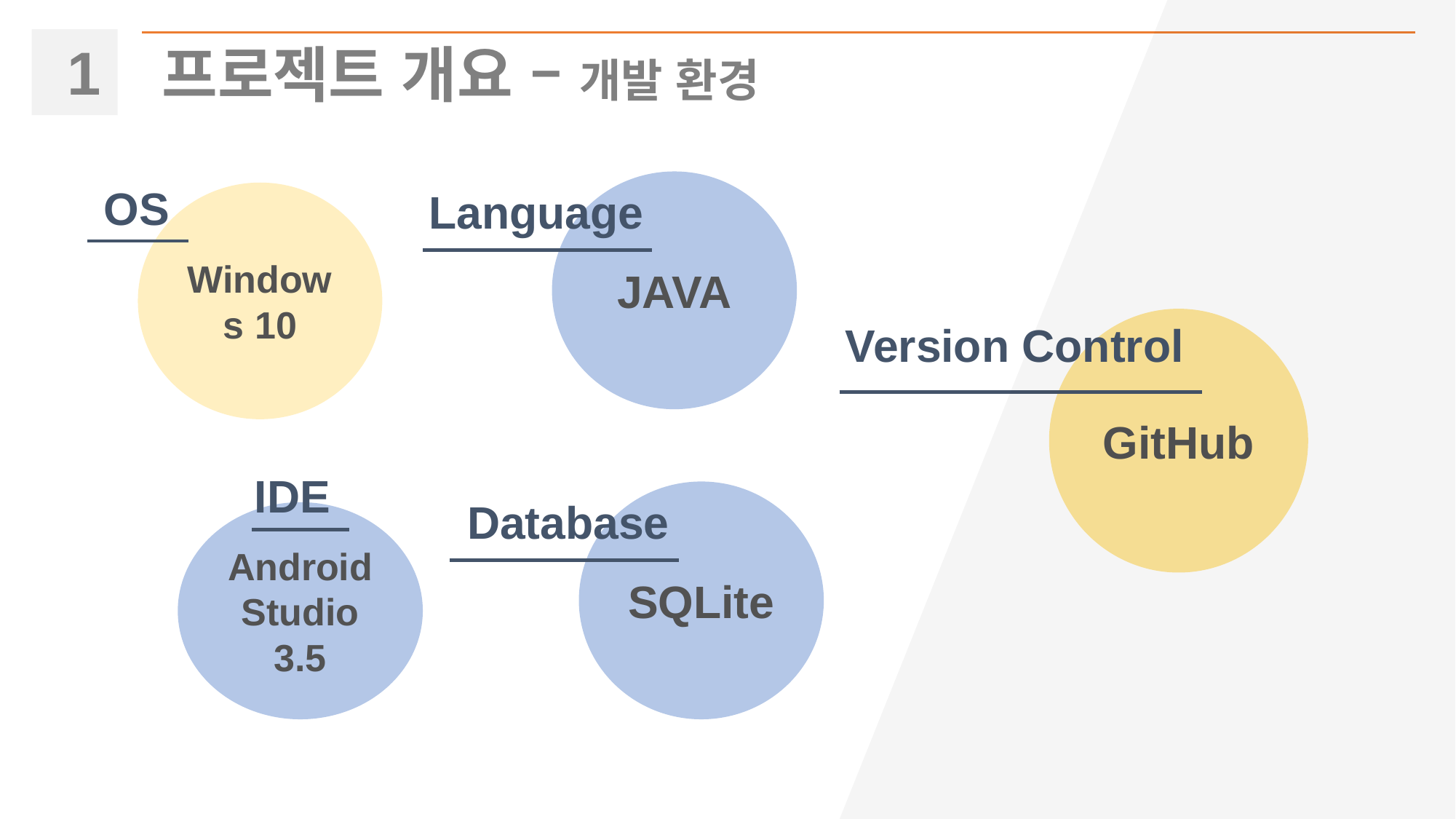

1

프로젝트 개요 – 개발 환경
JAVA
Language
OS
Windows 10
GitHub
Version Control
IDE
Android Studio 3.5
SQLite
Database